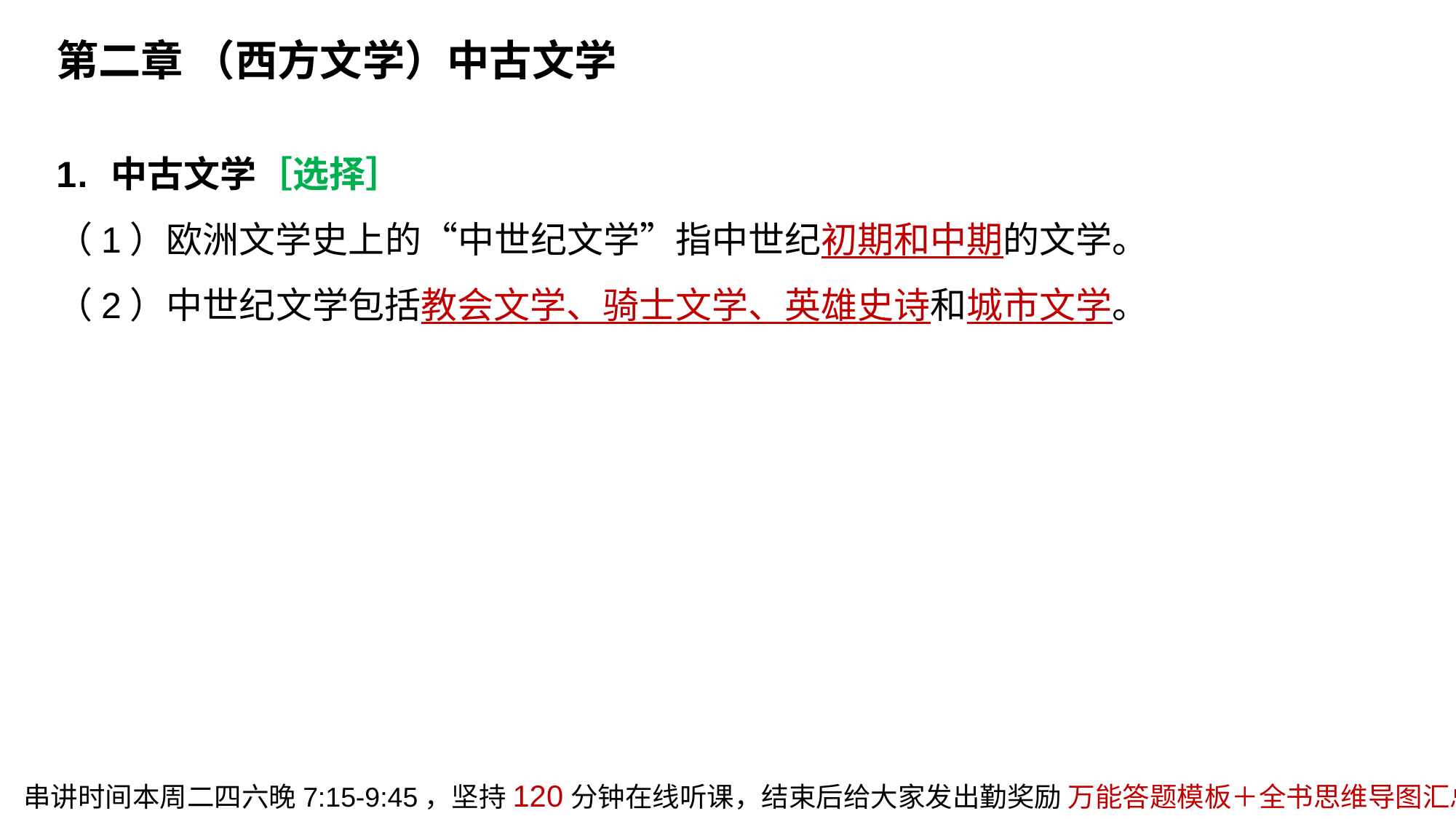

第二章 （西方文学）中古文学
中古文学［选择］
（1）欧洲文学史上的“中世纪文学”指中世纪初期和中期的文学。
（2）中世纪文学包括教会文学、骑士文学、英雄史诗和城市文学。